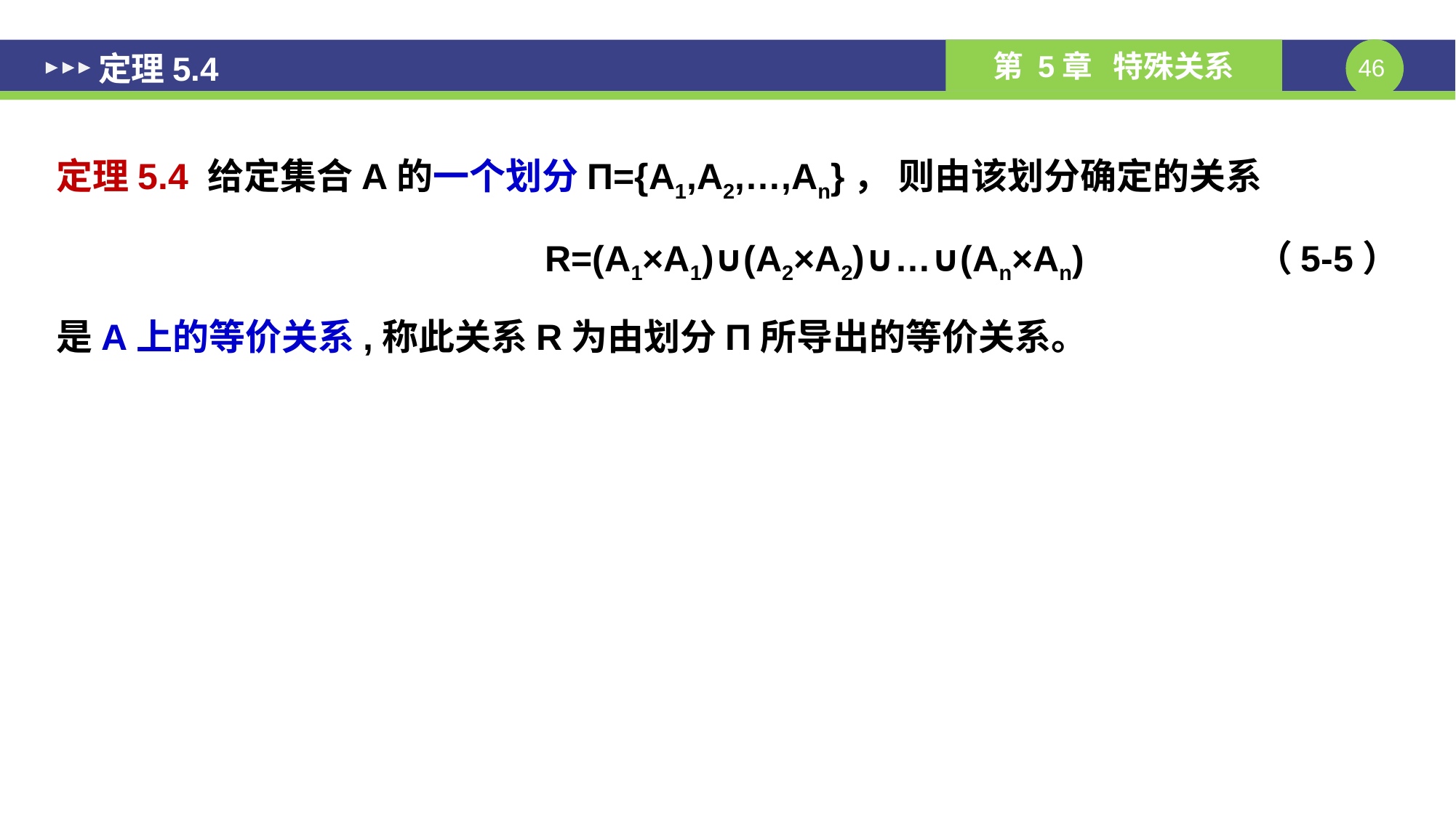

# 定理5.4
定理5.4 给定集合A的一个划分П={A1,A2,…,An}， 则由该划分确定的关系
R=(A1×A1)∪(A2×A2)∪…∪(An×An)                （5-5）
是A上的等价关系,称此关系R为由划分П所导出的等价关系。